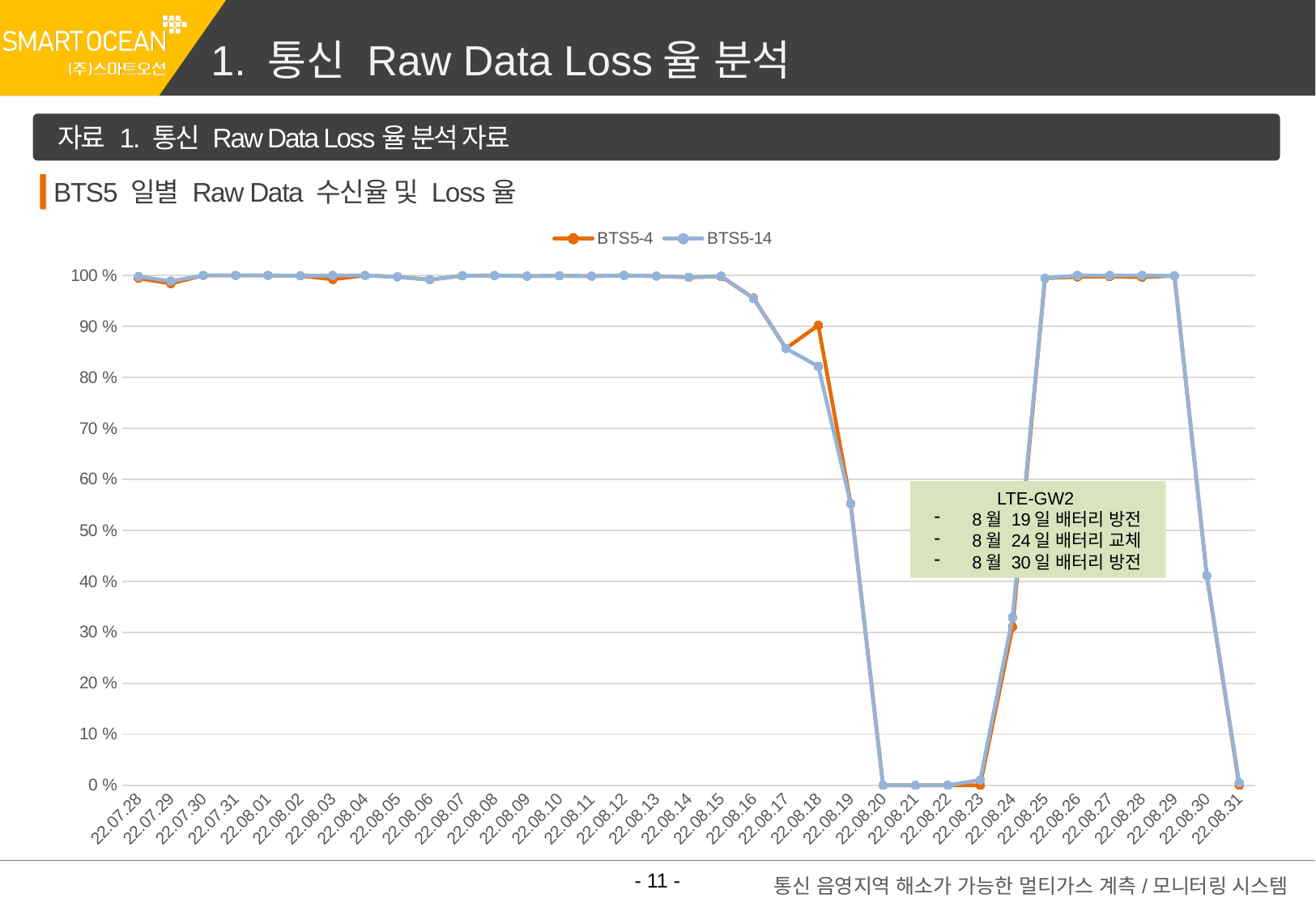

1. 통신 Raw Data Loss율 분석
자료 1. 통신 Raw Data Loss율 분석 자료
BTS5 일별 Raw Data 수신율 및 Loss율

### Chart

| Category | BTS5-4 | BTS5-14 |
|---|---|---|
| 22.07.28 | 99.44444444444444 | 99.79166666666666 |
| 22.07.29 | 98.40277777777777 | 98.88888888888889 |
| 22.07.30 | 100.0 | 100.0 |
| 22.07.31 | 100.0 | 100.0 |
| 22.08.01 | 100.0 | 100.0 |
| 22.08.02 | 99.93055555555556 | 99.93055555555556 |
| 22.08.03 | 99.23611111111111 | 100.0 |
| 22.08.04 | 100.0 | 100.0 |
| 22.08.05 | 99.72222222222221 | 99.72222222222221 |
| 22.08.06 | 99.16666666666666 | 99.16666666666666 |
| 22.08.07 | 99.93055555555556 | 99.93055555555556 |
| 22.08.08 | 100.0 | 100.0 |
| 22.08.09 | 99.86111111111111 | 99.86111111111111 |
| 22.08.10 | 99.93055555555556 | 99.93055555555556 |
| 22.08.11 | 99.86111111111111 | 99.86111111111111 |
| 22.08.12 | 100.0 | 100.0 |
| 22.08.13 | 99.86111111111111 | 99.86111111111111 |
| 22.08.14 | 99.65277777777777 | 99.65277777777777 |
| 22.08.15 | 99.79166666666666 | 99.86111111111111 |
| 22.08.16 | 95.55555555555556 | 95.48611111111111 |
| 22.08.17 | 85.69444444444444 | 85.69444444444444 |
| 22.08.18 | 90.20833333333333 | 82.15277777777777 |
| 22.08.19 | 55.27777777777778 | 55.27777777777778 |
| 22.08.20 | 0.0 | 0.0 |
| 22.08.21 | 0.0 | 0.0 |
| 22.08.22 | 0.0 | 0.0 |
| 22.08.23 | 0.0 | 1.0416666666666667 |
| 22.08.24 | 31.041666666666664 | 32.916666666666664 |
| 22.08.25 | 99.44444444444444 | 99.44444444444444 |
| 22.08.26 | 99.72222222222221 | 100.0 |
| 22.08.27 | 99.79166666666666 | 100.0 |
| 22.08.28 | 99.65277777777777 | 100.0 |
| 22.08.29 | 99.93055555555556 | 99.93055555555556 |
| 22.08.30 | 41.11111111111111 | 41.11111111111111 |
| 22.08.31 | 0.0 | 0.4901960784313726 |
LTE-GW2
8월 19일 배터리 방전
8월 24일 배터리 교체
8월 30일 배터리 방전